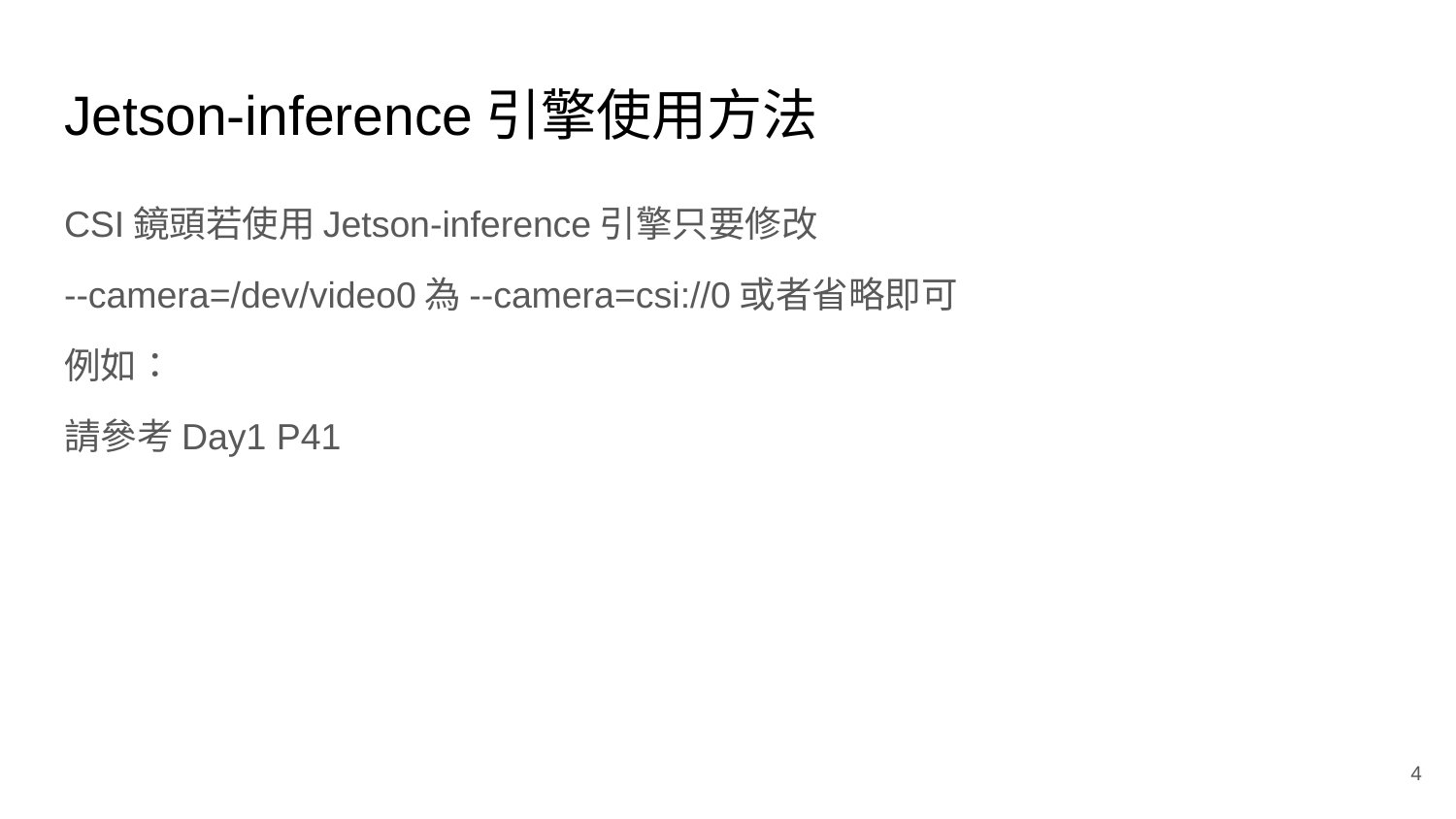

# Jetson-inference引擎使用方法
CSI鏡頭若使用Jetson-inference引擎只要修改
--camera=/dev/video0為--camera=csi://0或者省略即可
例如：
請參考Day1 P41
4